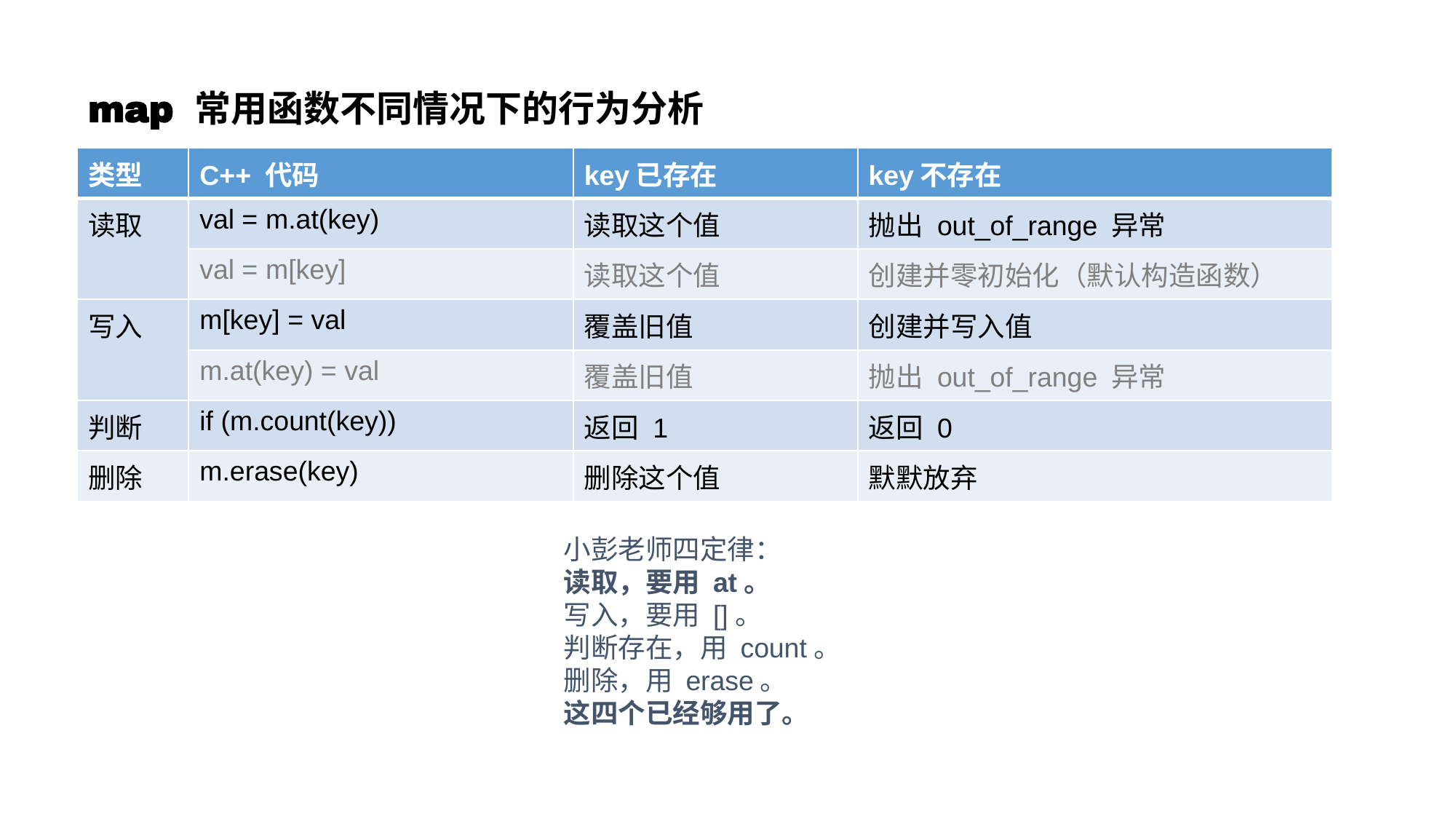

# map 常用函数不同情况下的行为分析
| 类型 | C++ 代码 | key已存在 | key不存在 |
| --- | --- | --- | --- |
| 读取 | val = m.at(key) | 读取这个值 | 抛出 out\_of\_range 异常 |
|  | val = m[key] | 读取这个值 | 创建并零初始化（默认构造函数） |
| 写入 | m[key] = val | 覆盖旧值 | 创建并写入值 |
|  | m.at(key) = val | 覆盖旧值 | 抛出 out\_of\_range 异常 |
| 判断 | if (m.count(key)) | 返回 1 | 返回 0 |
| 删除 | m.erase(key) | 删除这个值 | 默默放弃 |
小彭老师四定律：
读取，要用 at。
写入，要用 []。
判断存在，用 count。
删除，用 erase。
这四个已经够用了。